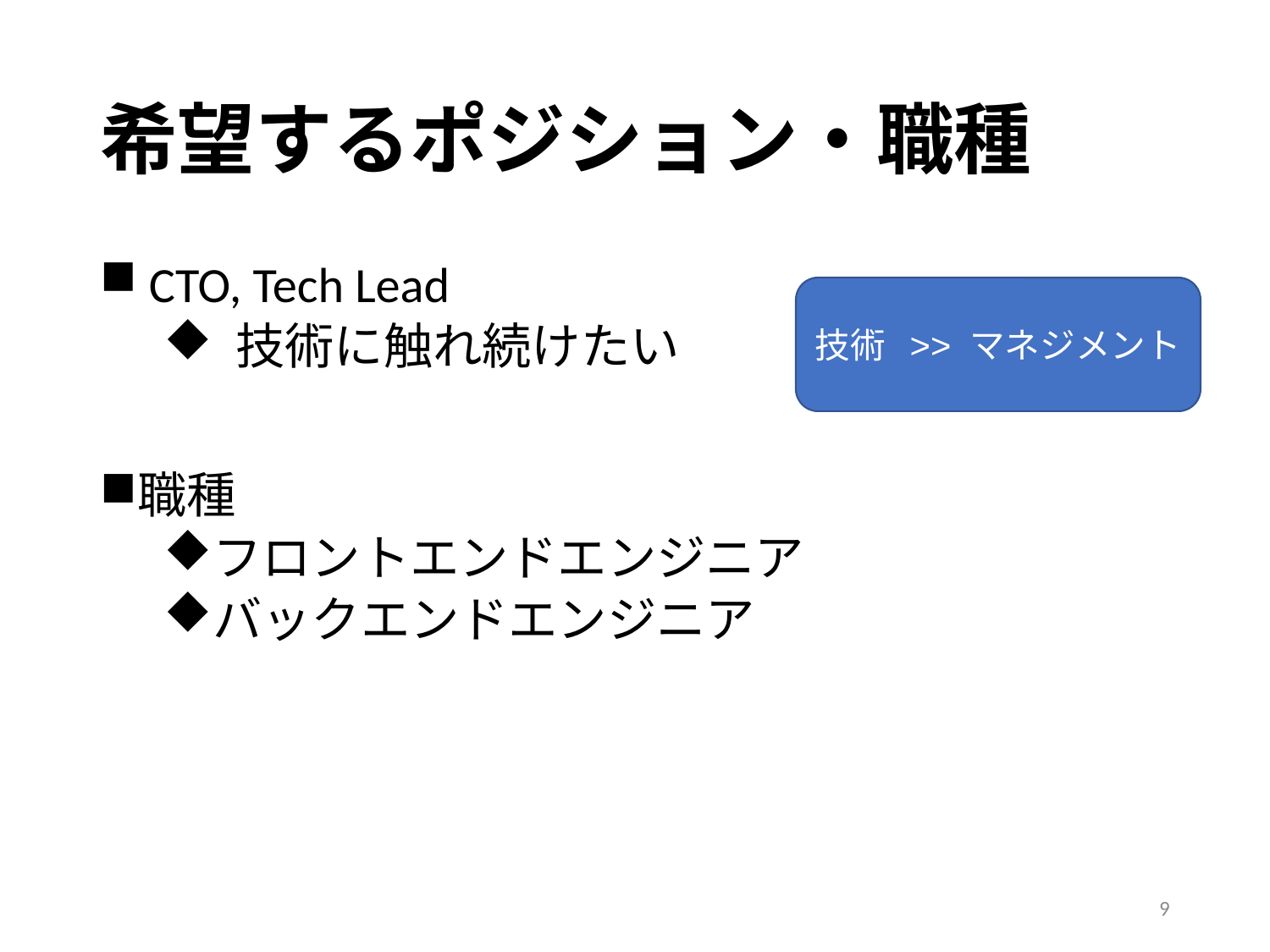

# 希望するポジション・職種
 CTO, Tech Lead
 技術に触れ続けたい

職種
フロントエンドエンジニア
バックエンドエンジニア
技術  >> マネジメント
9